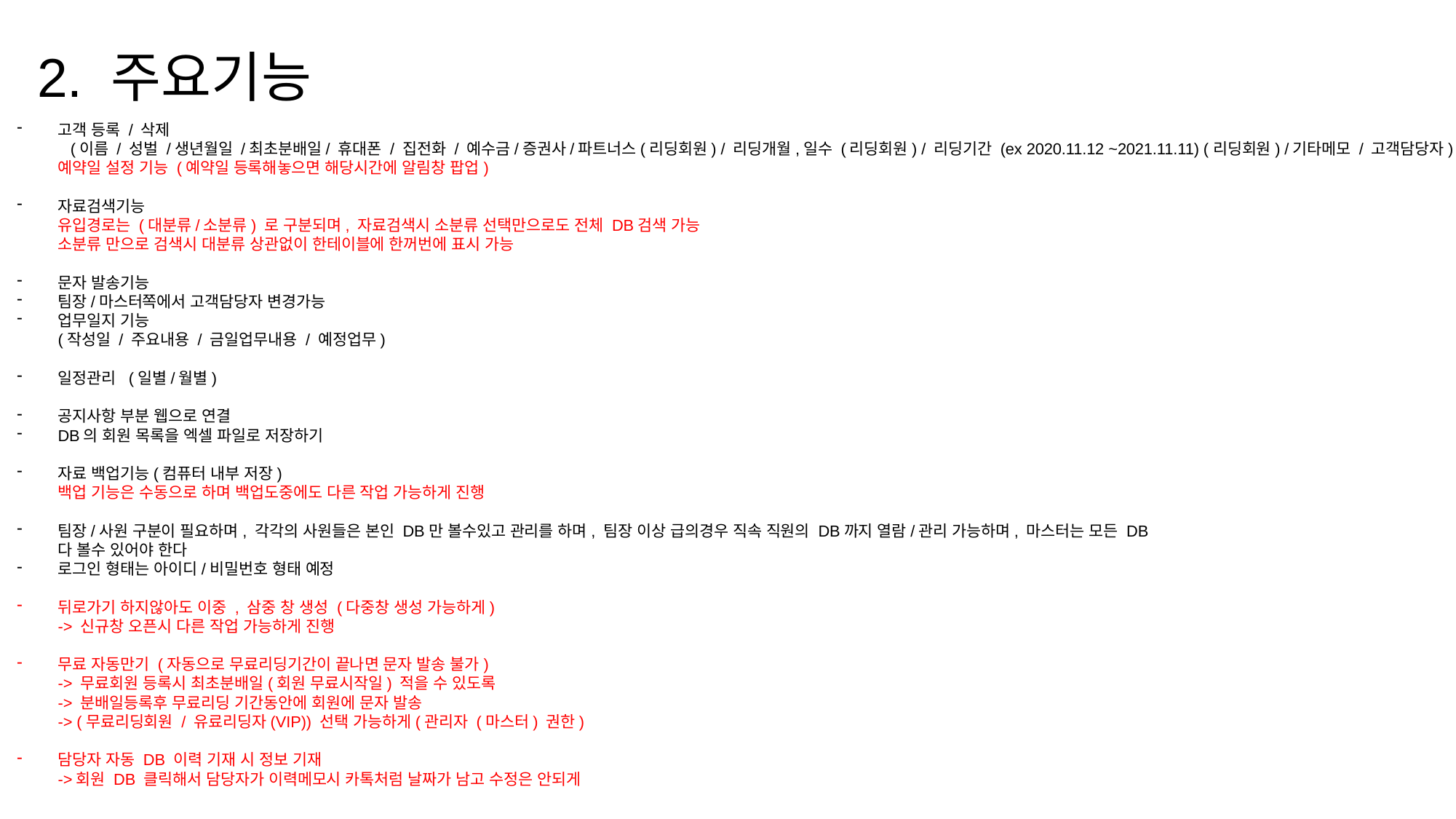

2. 주요기능
고객 등록 / 삭제
  (이름 / 성벌 /생년월일 /최초분배일/ 휴대폰 / 집전화 / 예수금/증권사/파트너스(리딩회원) / 리딩개월,일수 (리딩회원) / 리딩기간 (ex 2020.11.12 ~2021.11.11) (리딩회원) /기타메모 / 고객담당자)
예약일 설정 기능 (예약일 등록해놓으면 해당시간에 알림창 팝업)

자료검색기능
유입경로는 (대분류/소분류) 로 구분되며, 자료검색시 소분류 선택만으로도 전체 DB검색 가능
소분류 만으로 검색시 대분류 상관없이 한테이블에 한꺼번에 표시 가능
문자 발송기능
팀장/마스터쪽에서 고객담당자 변경가능
업무일지 기능
(작성일 / 주요내용 / 금일업무내용 / 예정업무)
일정관리  (일별/월별)
공지사항 부분 웹으로 연결
DB의 회원 목록을 엑셀 파일로 저장하기
자료 백업기능(컴퓨터 내부 저장)
백업 기능은 수동으로 하며 백업도중에도 다른 작업 가능하게 진행
팀장/사원 구분이 필요하며, 각각의 사원들은 본인 DB만 볼수있고 관리를 하며, 팀장 이상 급의경우 직속 직원의 DB까지 열람/관리 가능하며, 마스터는 모든 DB
다 볼수 있어야 한다
로그인 형태는 아이디/비밀번호 형태 예정
뒤로가기 하지않아도 이중 , 삼중 창 생성 (다중창 생성 가능하게)
-> 신규창 오픈시 다른 작업 가능하게 진행
무료 자동만기 (자동으로 무료리딩기간이 끝나면 문자 발송 불가)
-> 무료회원 등록시 최초분배일(회원 무료시작일) 적을 수 있도록
-> 분배일등록후 무료리딩 기간동안에 회원에 문자 발송
-> (무료리딩회원 / 유료리딩자(VIP)) 선택 가능하게(관리자 (마스터) 권한)
담당자 자동 DB 이력 기재 시 정보 기재
->회원 DB 클릭해서 담당자가 이력메모시 카톡처럼 날짜가 남고 수정은 안되게